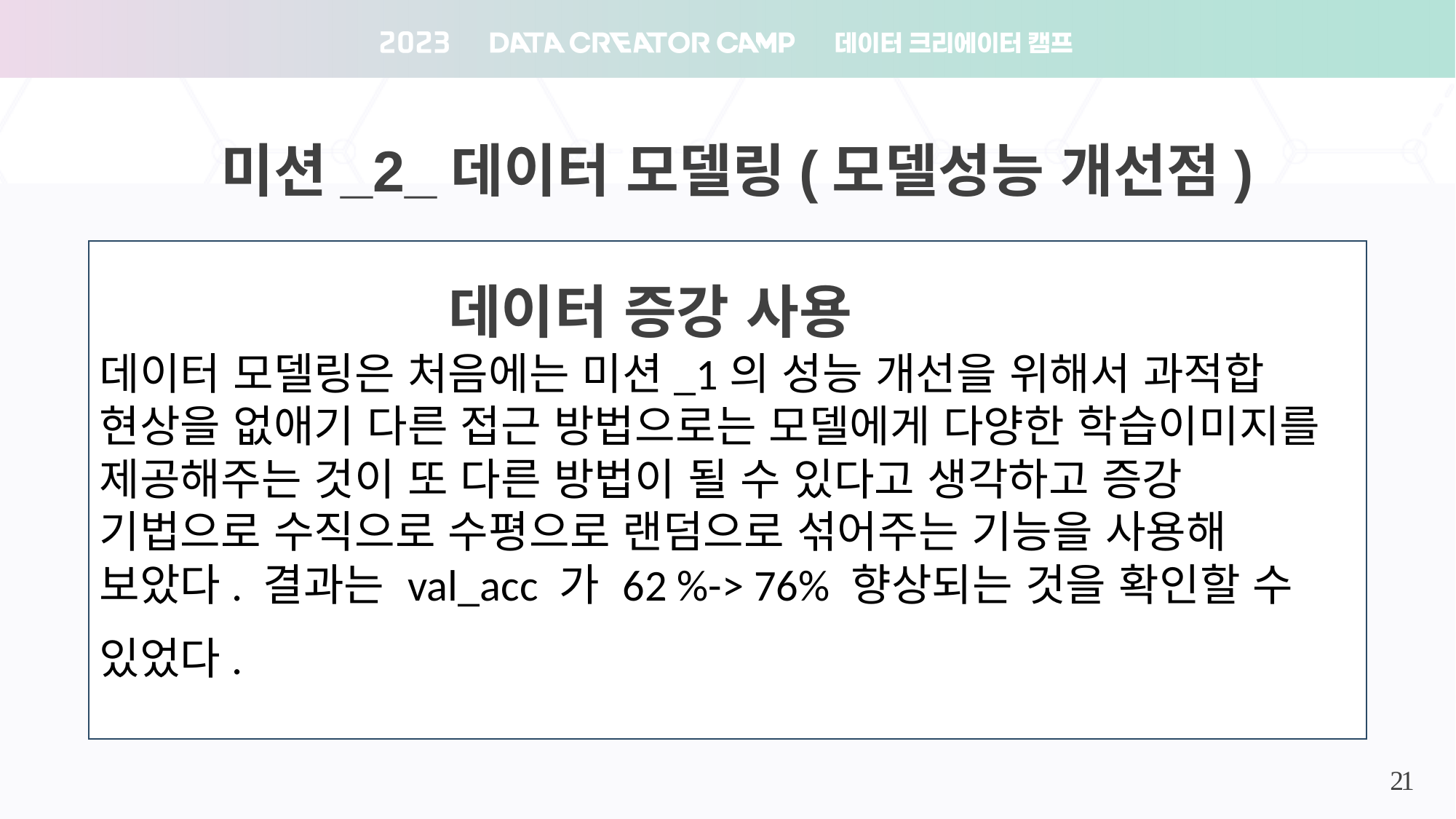

미션_2_데이터 모델링(모델성능 개선점)

                       데이터 증강 사용

데이터 모델링은 처음에는 미션_1의 성능 개선을 위해서 과적합 현상을 없애기 다른 접근 방법으로는 모델에게 다양한 학습이미지를 제공해주는 것이 또 다른 방법이 될 수 있다고 생각하고 증강 기법으로 수직으로 수평으로 랜덤으로 섞어주는 기능을 사용해 보았다. 결과는 val_acc 가 62 %-> 76% 향상되는 것을 확인할 수 있었다.
21